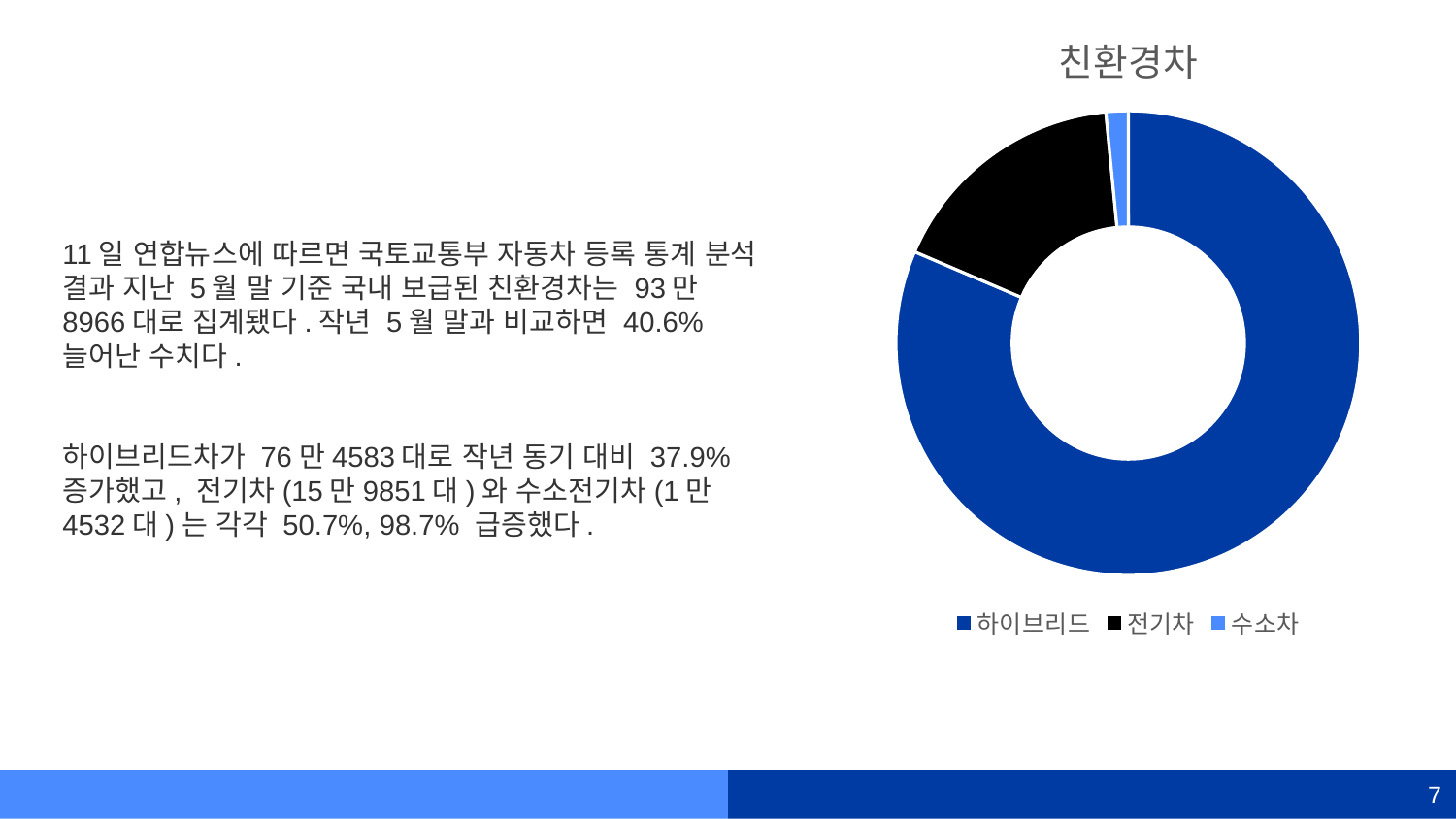

### Chart:

| Category | 친환경차 |
|---|---|
| 하이브리드 | 764583.0 |
| 전기차 | 159851.0 |
| 수소차 | 14532.0 |
11일 연합뉴스에 따르면 국토교통부 자동차 등록 통계 분석 결과 지난 5월 말 기준 국내 보급된 친환경차는 93만8966대로 집계됐다.작년 5월 말과 비교하면 40.6% 늘어난 수치다.

하이브리드차가 76만4583대로 작년 동기 대비 37.9% 증가했고, 전기차(15만9851대)와 수소전기차(1만4532대)는 각각 50.7%, 98.7% 급증했다.

7